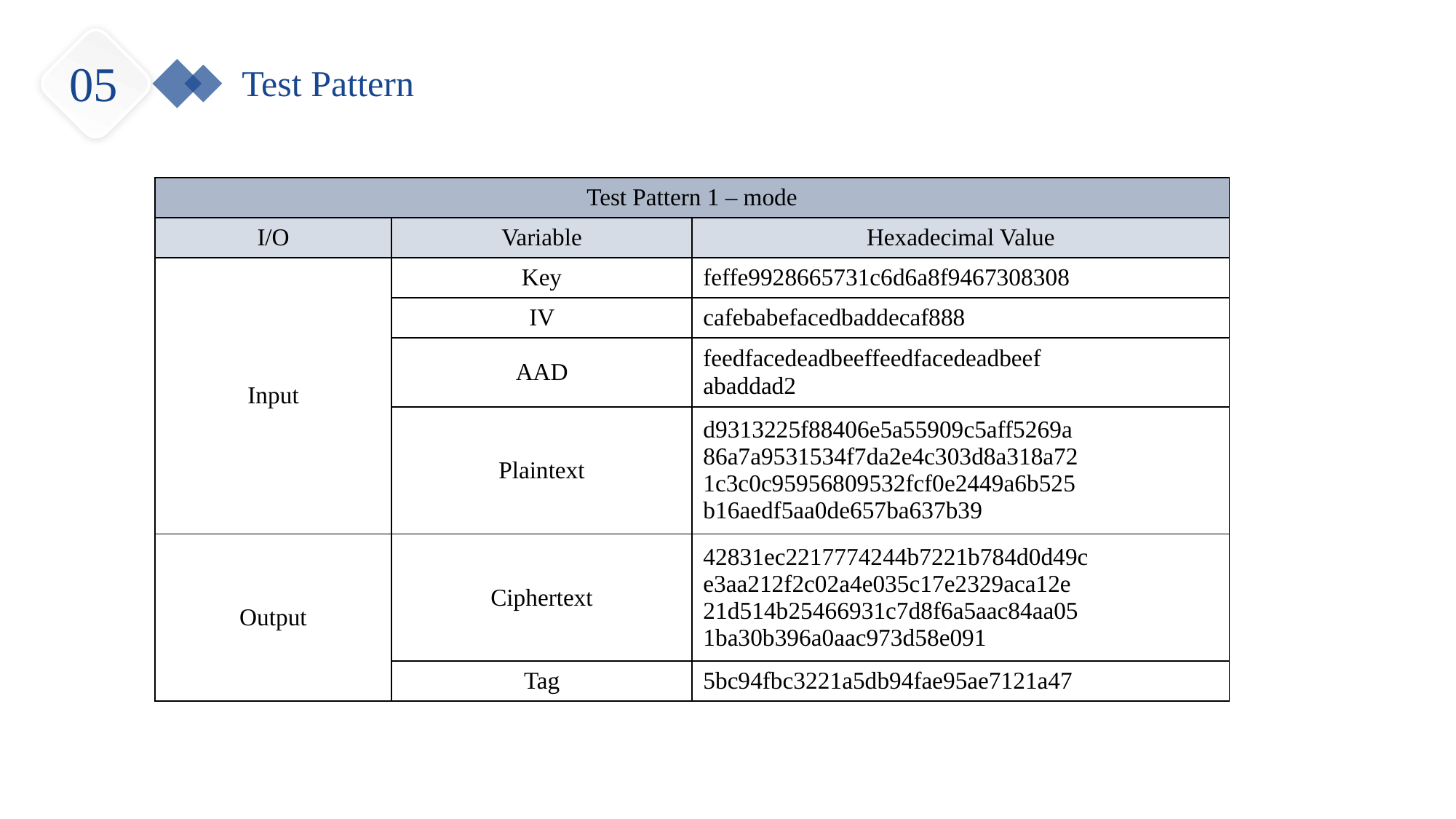

05
Test Pattern

| Test Pattern 1 – mode | Test Pattern 1 – mode 0 (加密) |  |
| --- | --- | --- |
| I/O | Variable | Hexadecimal Value |
| Input | Key | feffe9928665731c6d6a8f9467308308 |
|  | IV | cafebabefacedbaddecaf888 |
|  | AAD | feedfacedeadbeeffeedfacedeadbeef abaddad2 |
|  | Plaintext | d9313225f88406e5a55909c5aff5269a 86a7a9531534f7da2e4c303d8a318a72 1c3c0c95956809532fcf0e2449a6b525 b16aedf5aa0de657ba637b39 |
| Output | Ciphertext | 42831ec2217774244b7221b784d0d49c e3aa212f2c02a4e035c17e2329aca12e 21d514b25466931c7d8f6a5aac84aa05 1ba30b396a0aac973d58e091 |
|  | Tag | 5bc94fbc3221a5db94fae95ae7121a47 |